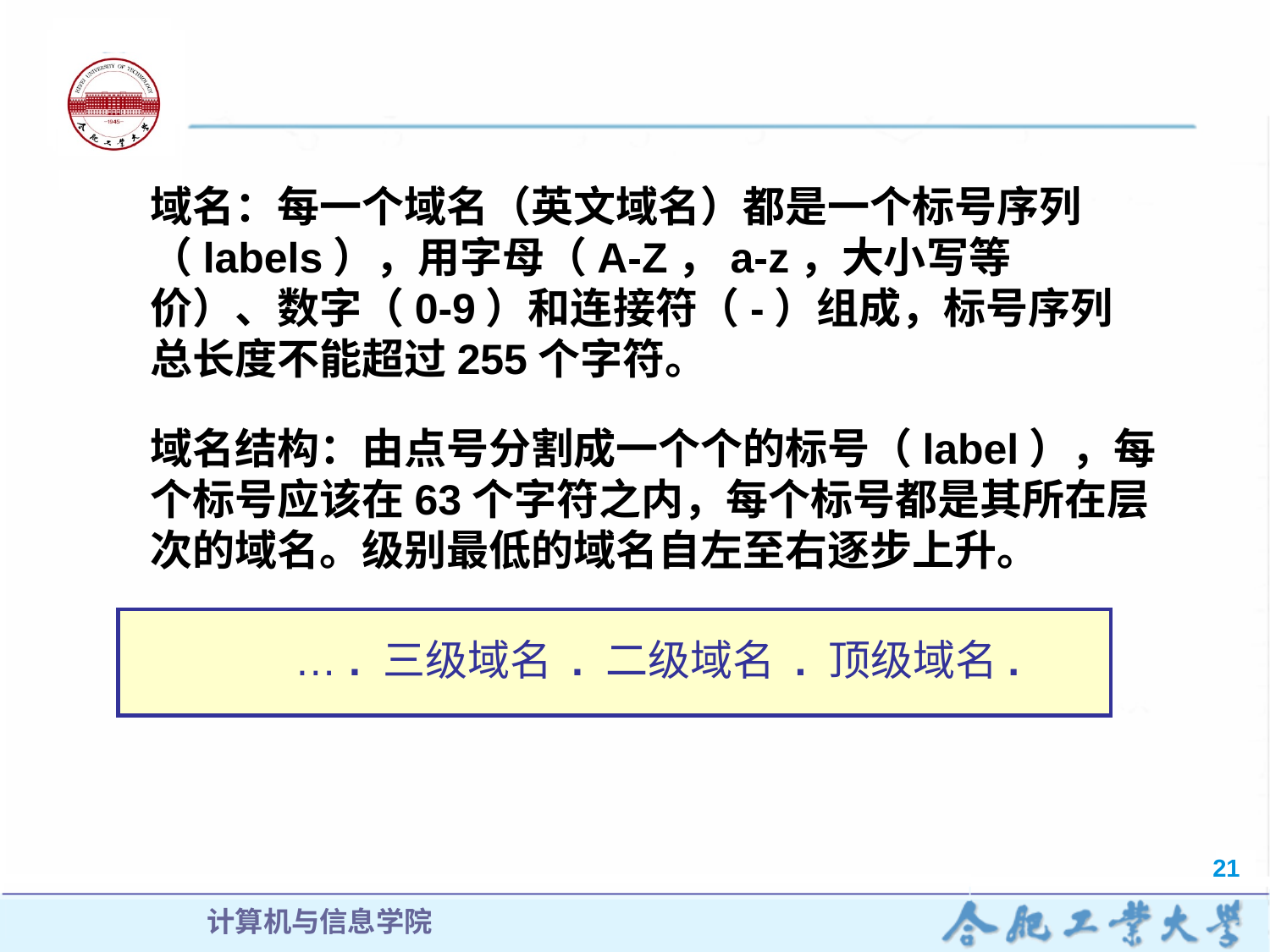

域名：每一个域名（英文域名）都是一个标号序列（labels），用字母（A-Z，a-z，大小写等价）、数字（0-9）和连接符（-）组成，标号序列总长度不能超过255个字符。
域名结构：由点号分割成一个个的标号（label），每个标号应该在63个字符之内，每个标号都是其所在层次的域名。级别最低的域名自左至右逐步上升。

… . 三级域名 . 二级域名 . 顶级域名.